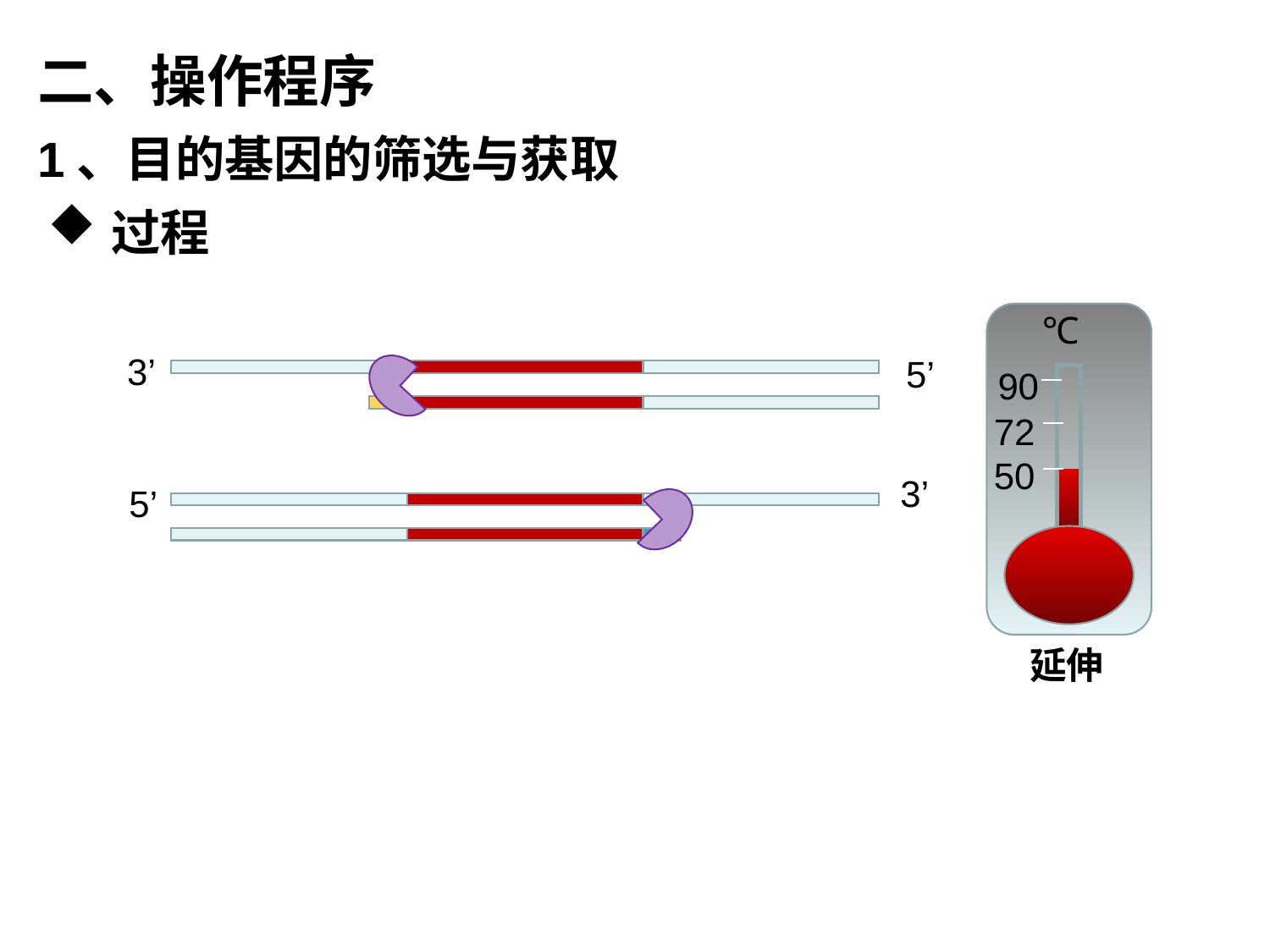

二、操作程序
1、目的基因的筛选与获取
过程

℃
3’
5’
3’
5’
90

72
50

延伸